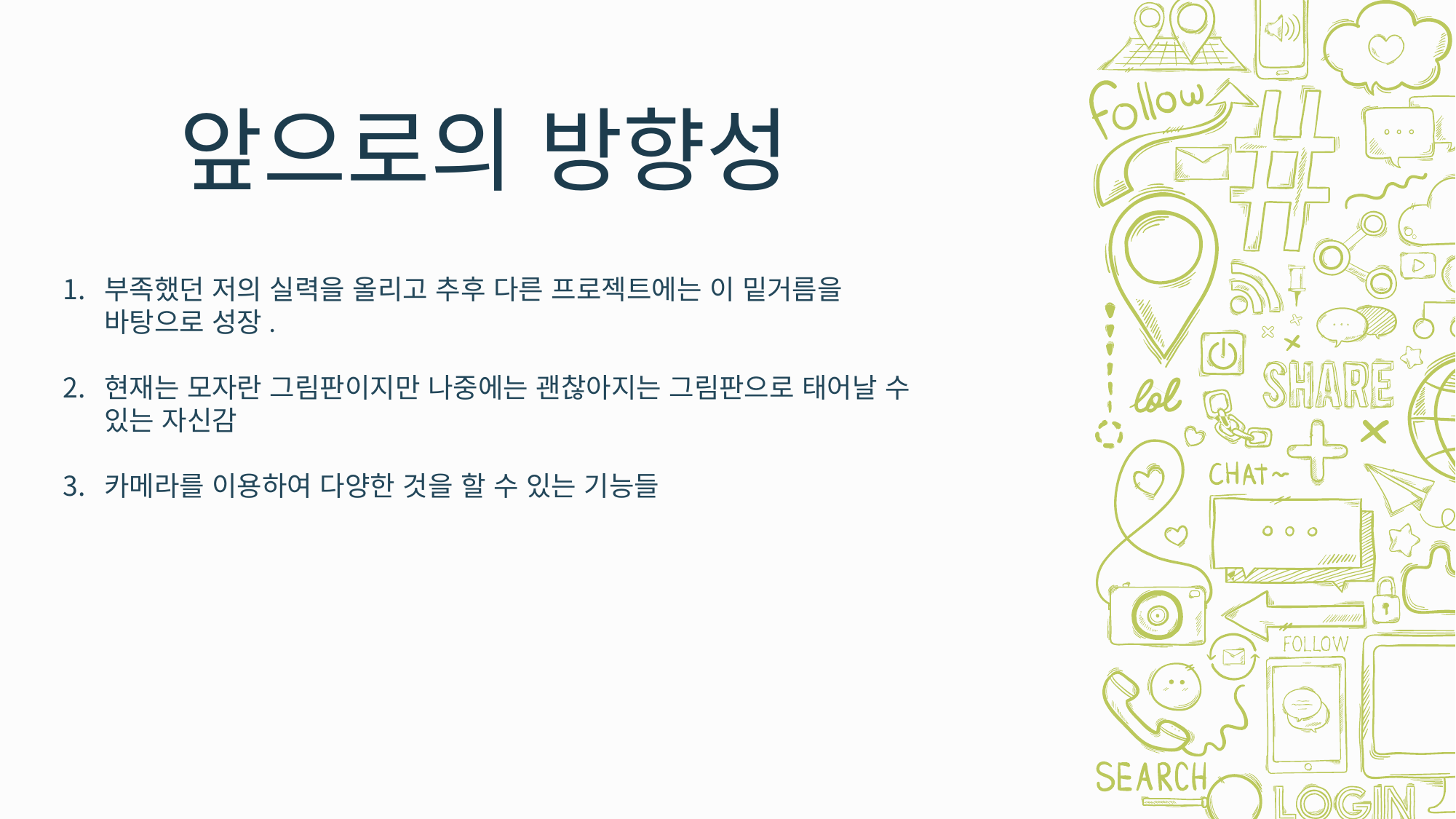

앞으로의 방향성

부족했던 저의 실력을 올리고 추후 다른 프로젝트에는 이 밑거름을 바탕으로 성장.

현재는 모자란 그림판이지만 나중에는 괜찮아지는 그림판으로 태어날 수 있는 자신감

카메라를 이용하여 다양한 것을 할 수 있는 기능들